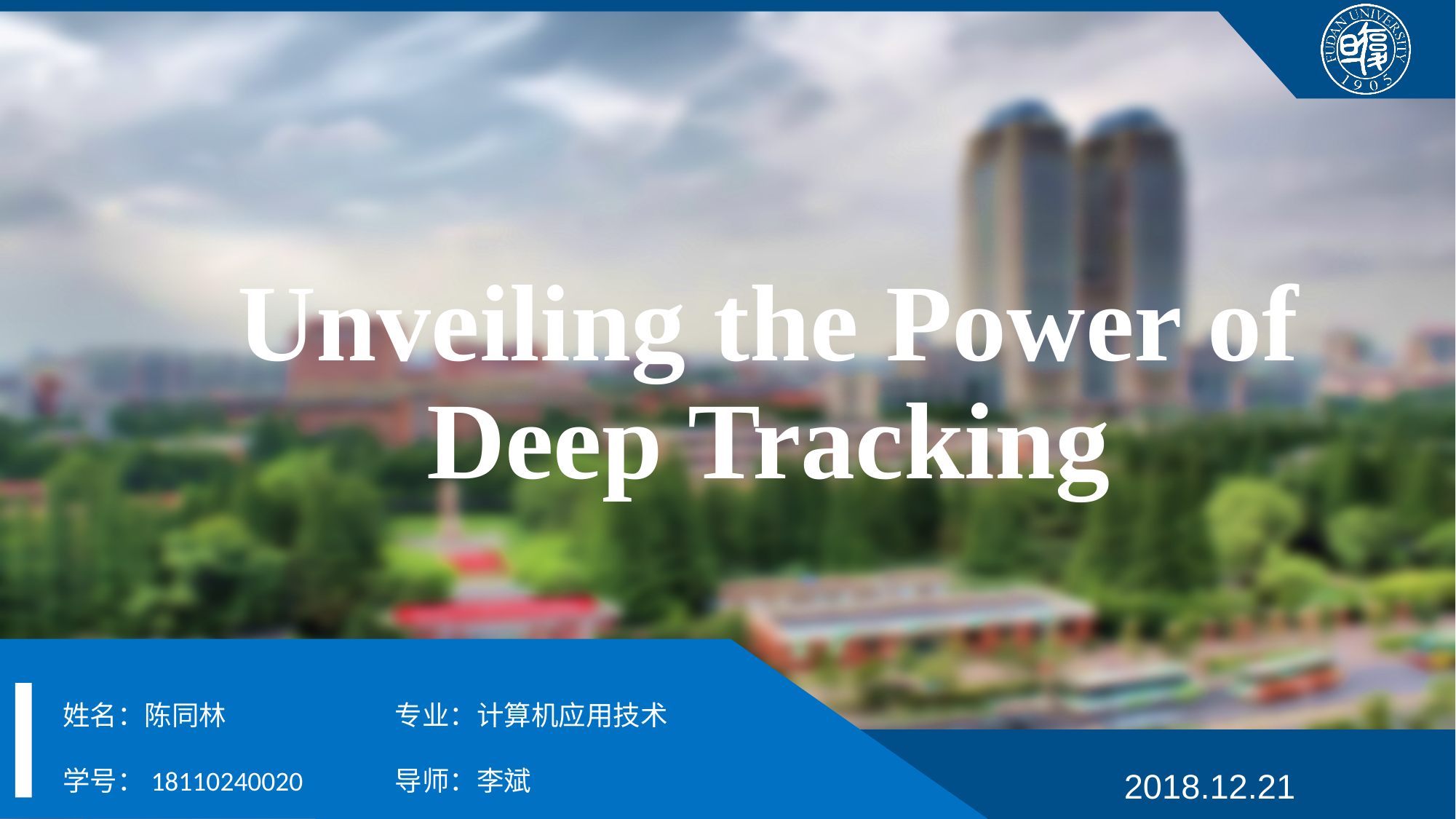

# Unveiling the Power of Deep Tracking
姓名：陈同林
学号：18110240020
专业：计算机应用技术
导师：李斌
2018.12.21